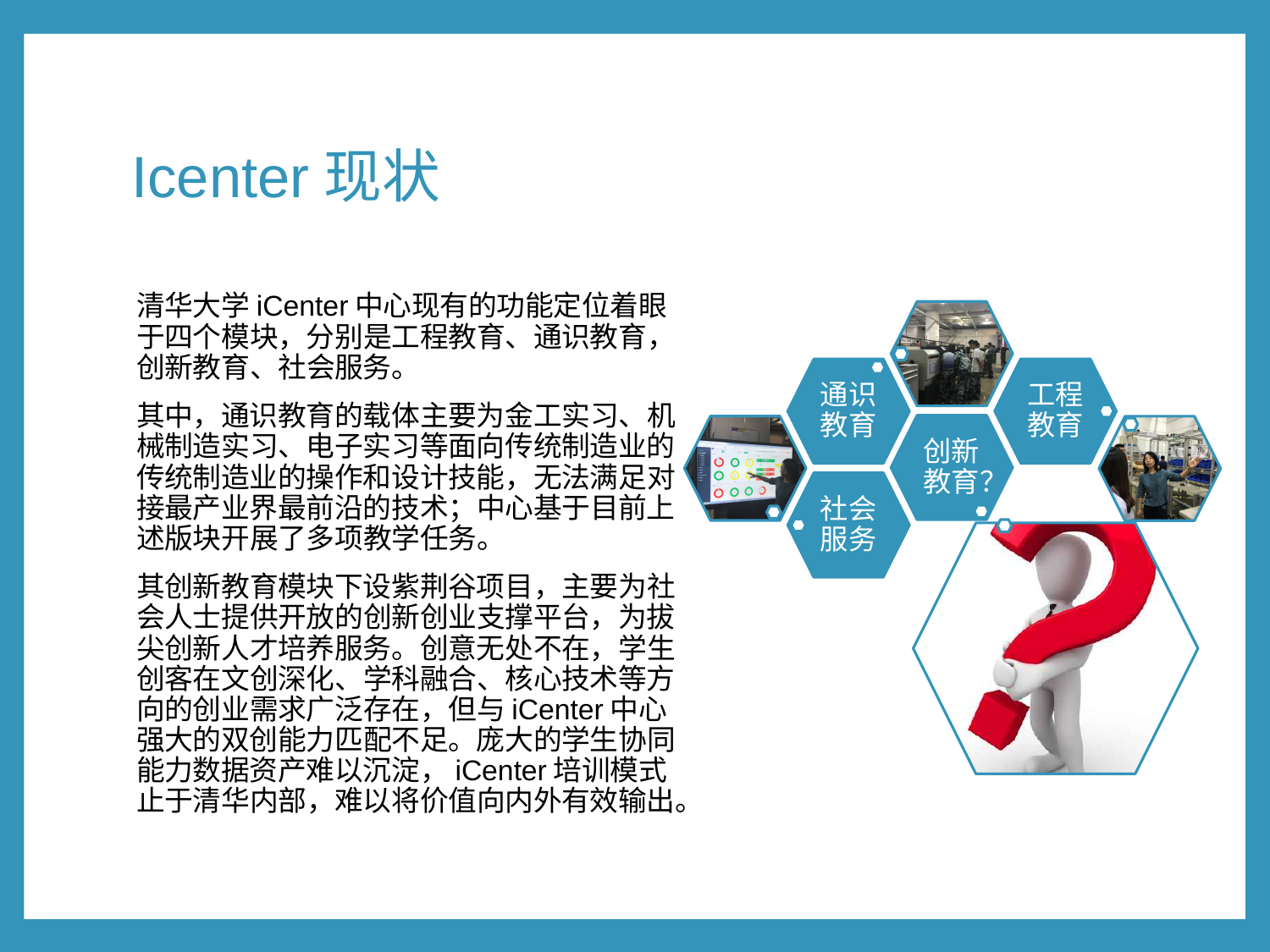

# Icenter现状
社会服务
创新教育？
通识教育
工程教育
清华大学iCenter中心现有的功能定位着眼于四个模块，分别是工程教育、通识教育，创新教育、社会服务。
其中，通识教育的载体主要为金工实习、机械制造实习、电子实习等面向传统制造业的传统制造业的操作和设计技能，无法满足对接最产业界最前沿的技术；中心基于目前上述版块开展了多项教学任务。
其创新教育模块下设紫荆谷项目，主要为社会人士提供开放的创新创业支撑平台，为拔尖创新人才培养服务。创意无处不在，学生创客在文创深化、学科融合、核心技术等方向的创业需求广泛存在，但与iCenter中心强大的双创能力匹配不足。庞大的学生协同能力数据资产难以沉淀，iCenter培训模式止于清华内部，难以将价值向内外有效输出。